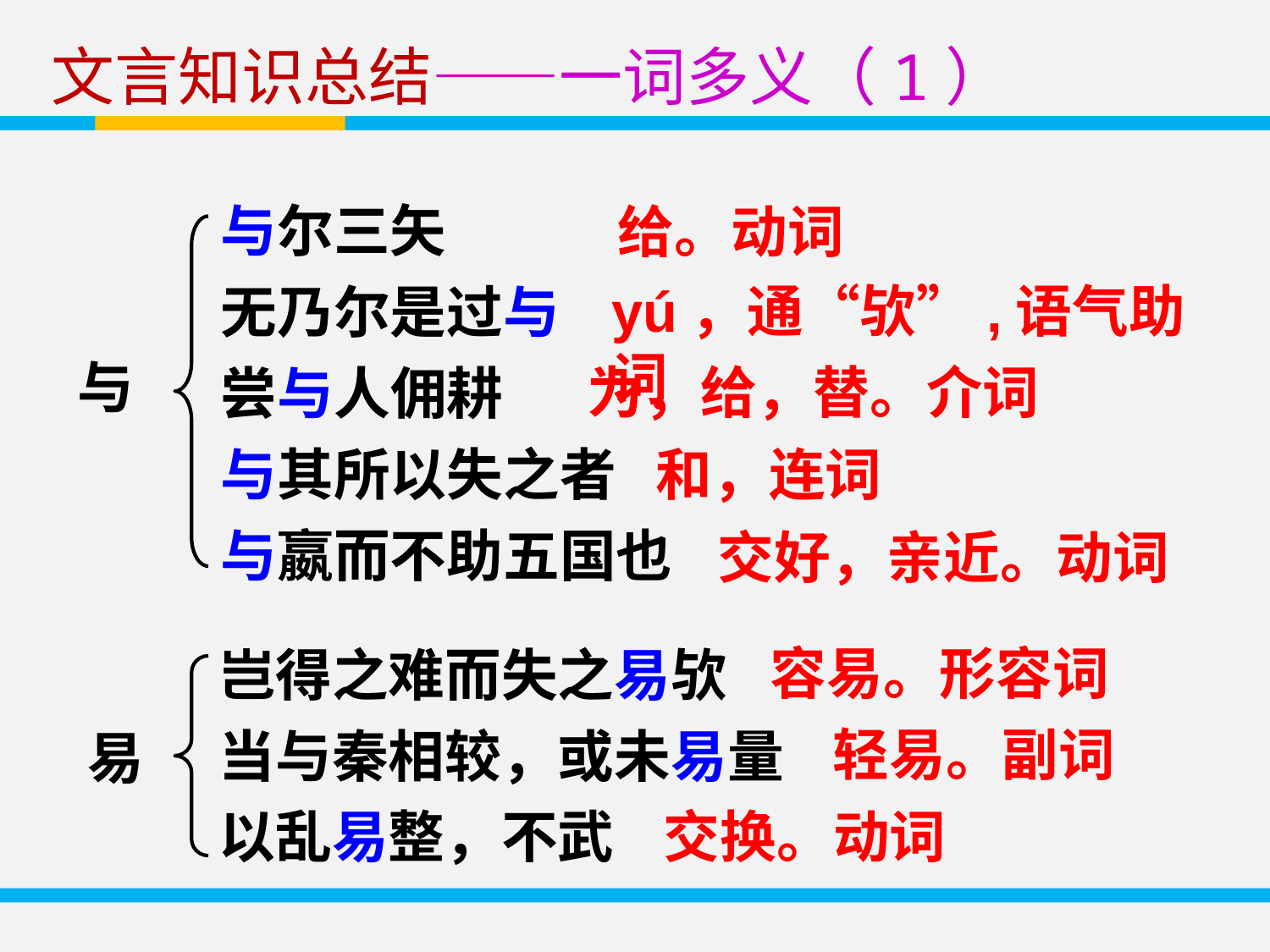

文言知识总结——一词多义（1）

与尔三矢
无乃尔是过与
尝与人佣耕
与其所以失之者
与嬴而不助五国也
给。动词

yú，通“欤”,语气助词
与
为，给，替。介词
和，连词
交好，亲近。动词

岂得之难而失之易欤
当与秦相较，或未易量
以乱易整，不武
容易。形容词

轻易。副词
易
交换。动词